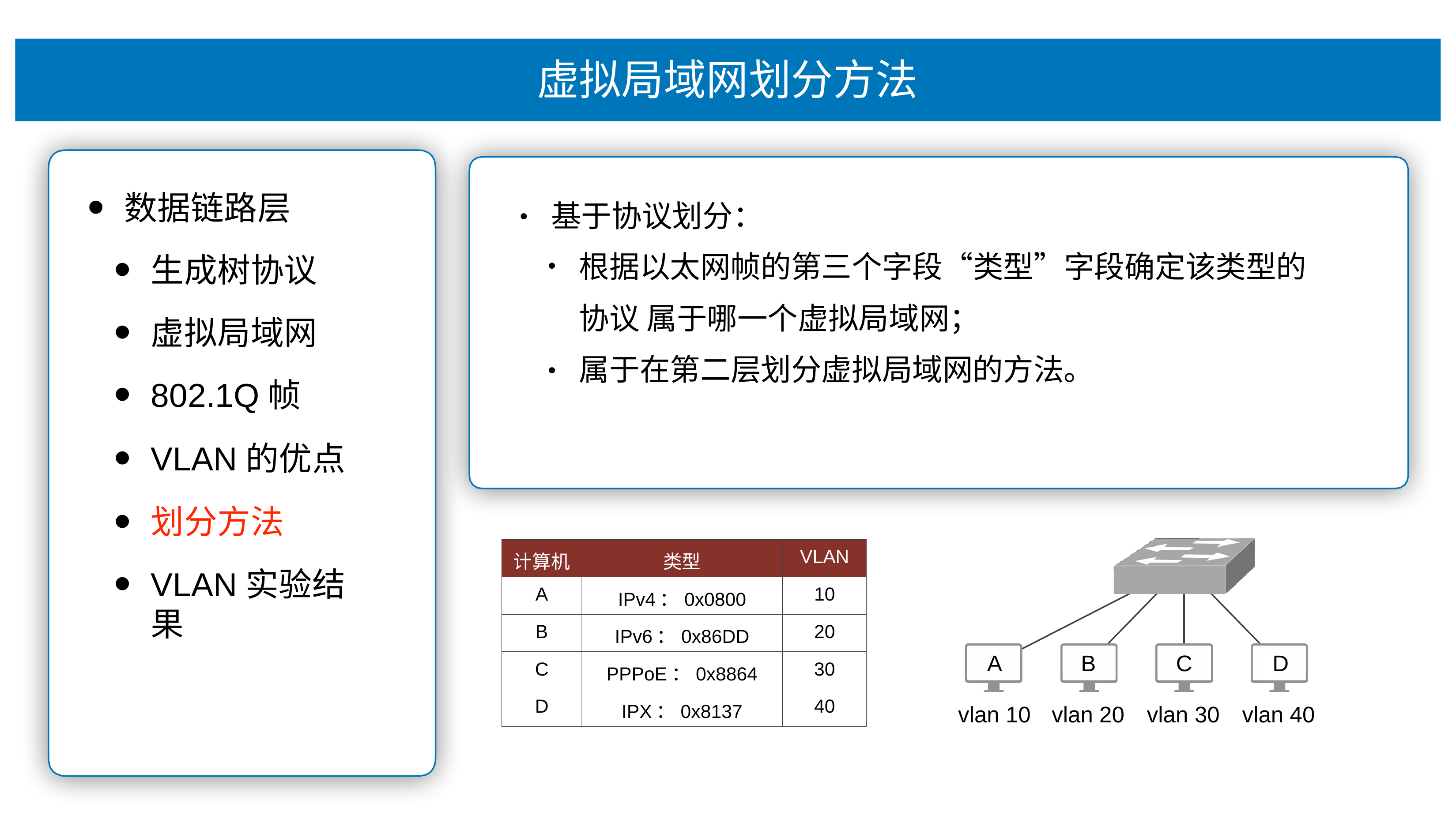

# 虚拟局域⽹划分⽅法

数据链路层
⽣成树协议
虚拟局域⽹
802.1Q帧
VLAN的优点
划分⽅法
VLAN实验结果
基于协议划分：
•
根据以太⽹帧的第三个字段“类型”字段确定该类型的协议 属于哪⼀个虚拟局域⽹；
属于在第⼆层划分虚拟局域⽹的⽅法。
•

| 计算机 | 类型 | VLAN |
| --- | --- | --- |
| A | IPv4：0x0800 | 10 |
| B | IPv6：0x86DD | 20 |
| C | PPPoE：0x8864 | 30 |
| D | IPX：0x8137 | 40 |

A
B
C
D
vlan 10
vlan 20
vlan 30
vlan 40